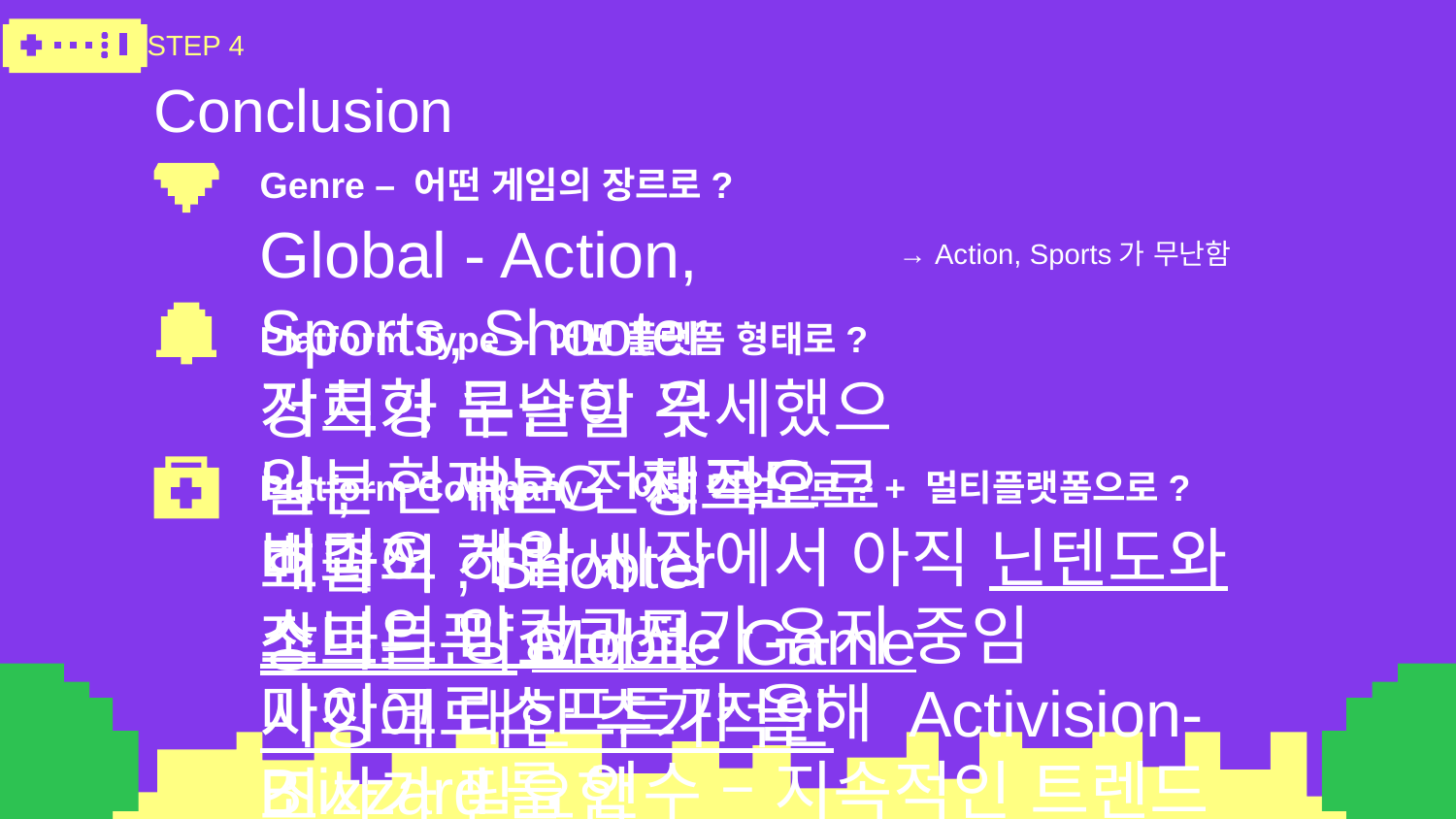

STEP 4
# Conclusion
Genre – 어떤 게임의 장르로?

  → Action, Sports가 무난함
Global - Action, Sports, Shooter 장르가 무난할 것
일본 – RPG 장르도 효과적, Shooter장르는 비효과적

Platform Type – 어떤 플랫폼 형태로?
거치형 콘솔이 우세했으나, 현재는 전체적으로 매출이 하락세
스마트폰 Mobile Game 시장에 대한 추가적인 조사가 필요함

Platform Company – 어떤 기업으로? + 멀티플랫폼으로?
비디오 게임 시장에서 아직 닌텐도와 소니의 양강구도가 유지 중임
마이크로소프트가 올해 Activision-Blizzard를 인수 – 지속적인 트렌드 조사가 필요함

멀티플랫폼으로 개발하는 것이 세계적으로는 더 높은 매출을 기대해 볼 수 있음
일본 시장을 노린다면 단일플랫폼으로 개발하는 것이 더 높은 매출을 기대해 볼 수 있음